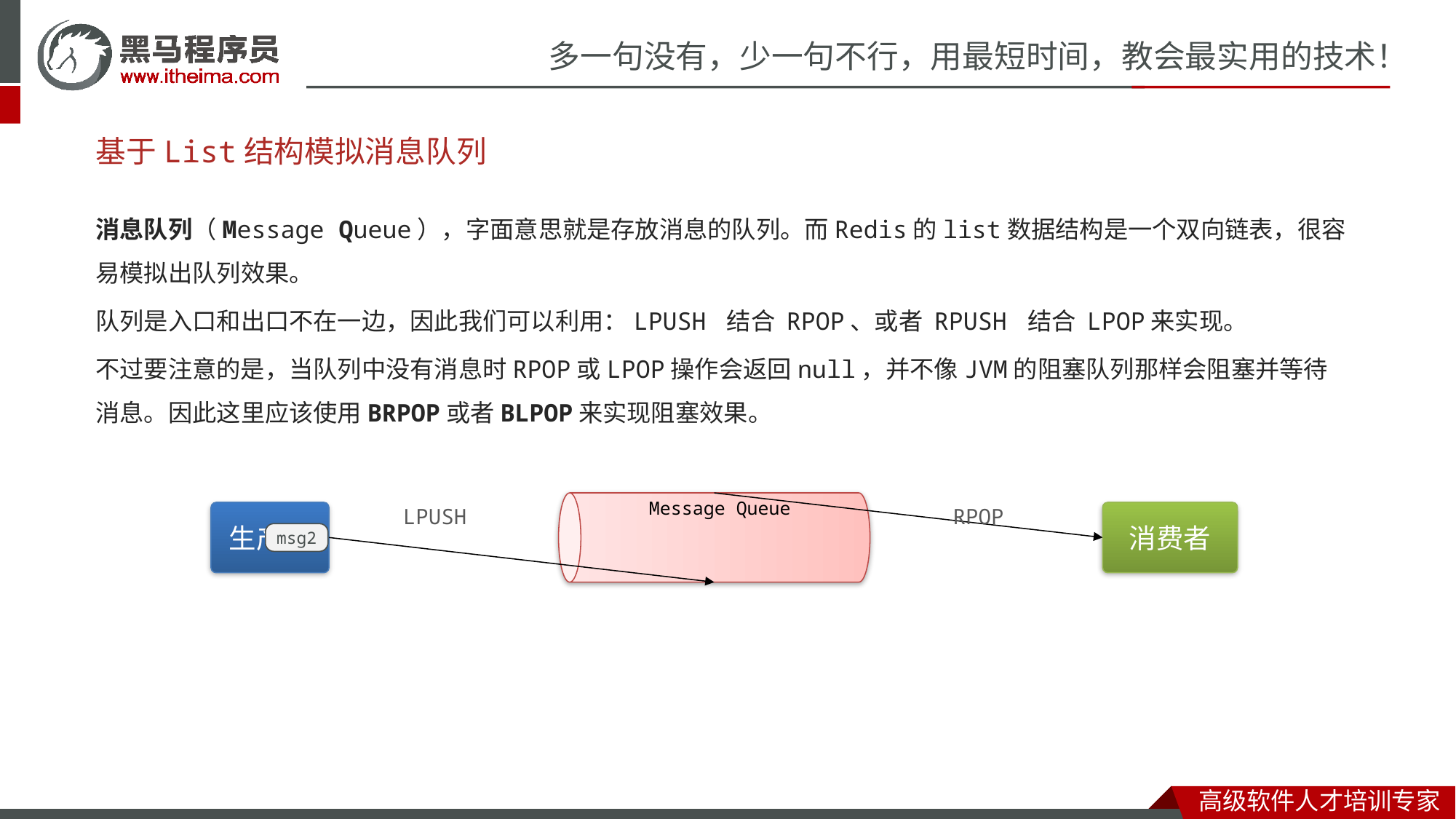

基于List结构模拟消息队列
消息队列（Message Queue），字面意思就是存放消息的队列。而Redis的list数据结构是一个双向链表，很容易模拟出队列效果。
队列是入口和出口不在一边，因此我们可以利用：LPUSH 结合 RPOP、或者 RPUSH 结合 LPOP来实现。
不过要注意的是，当队列中没有消息时RPOP或LPOP操作会返回null，并不像JVM的阻塞队列那样会阻塞并等待消息。因此这里应该使用BRPOP或者BLPOP来实现阻塞效果。
Message Queue

LPUSH
RPOP
生产者
消费者
msg1
msg2